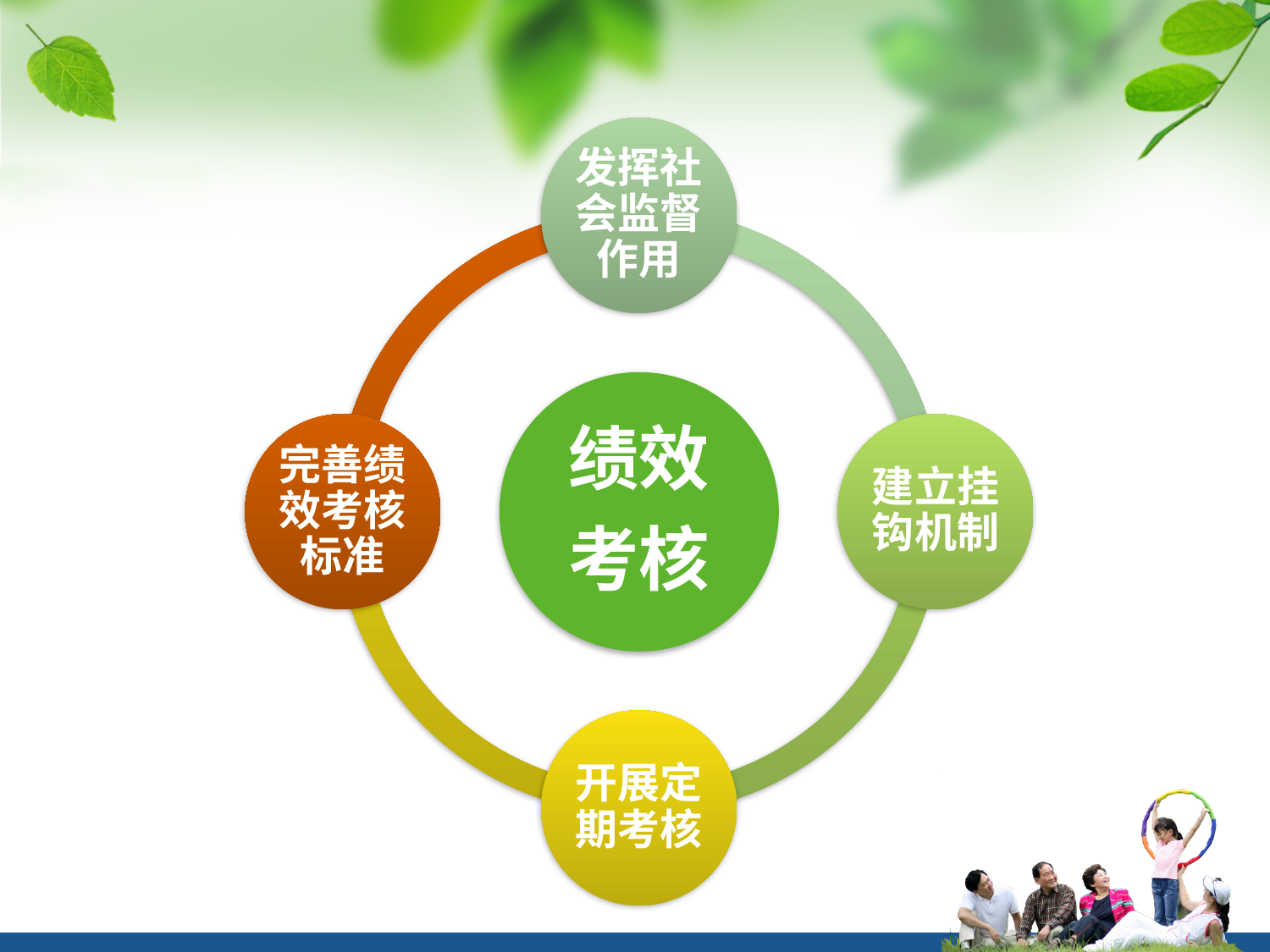

发挥社会监督作用

绩效
考核
完善绩效考核标准
建立挂钩机制
开展定期考核